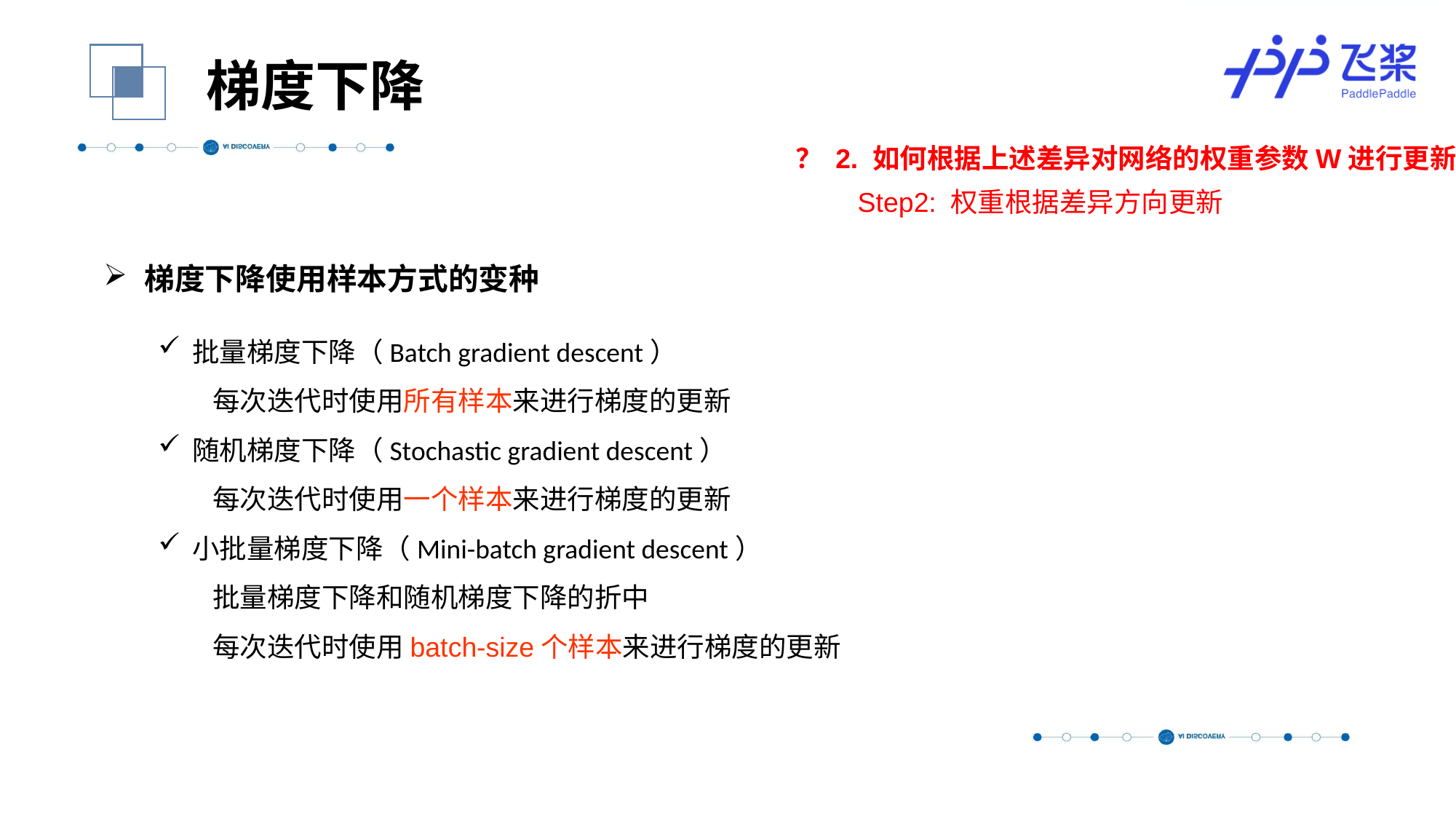

梯度下降
？ 2. 如何根据上述差异对网络的权重参数W进行更新
Step2: 权重根据差异方向更新
梯度下降使用样本方式的变种

批量梯度下降（Batch gradient descent）
每次迭代时使用所有样本来进行梯度的更新
随机梯度下降（Stochastic gradient descent）
每次迭代时使用一个样本来进行梯度的更新
小批量梯度下降（Mini-batch gradient descent）
批量梯度下降和随机梯度下降的折中
每次迭代时使用batch-size个样本来进行梯度的更新